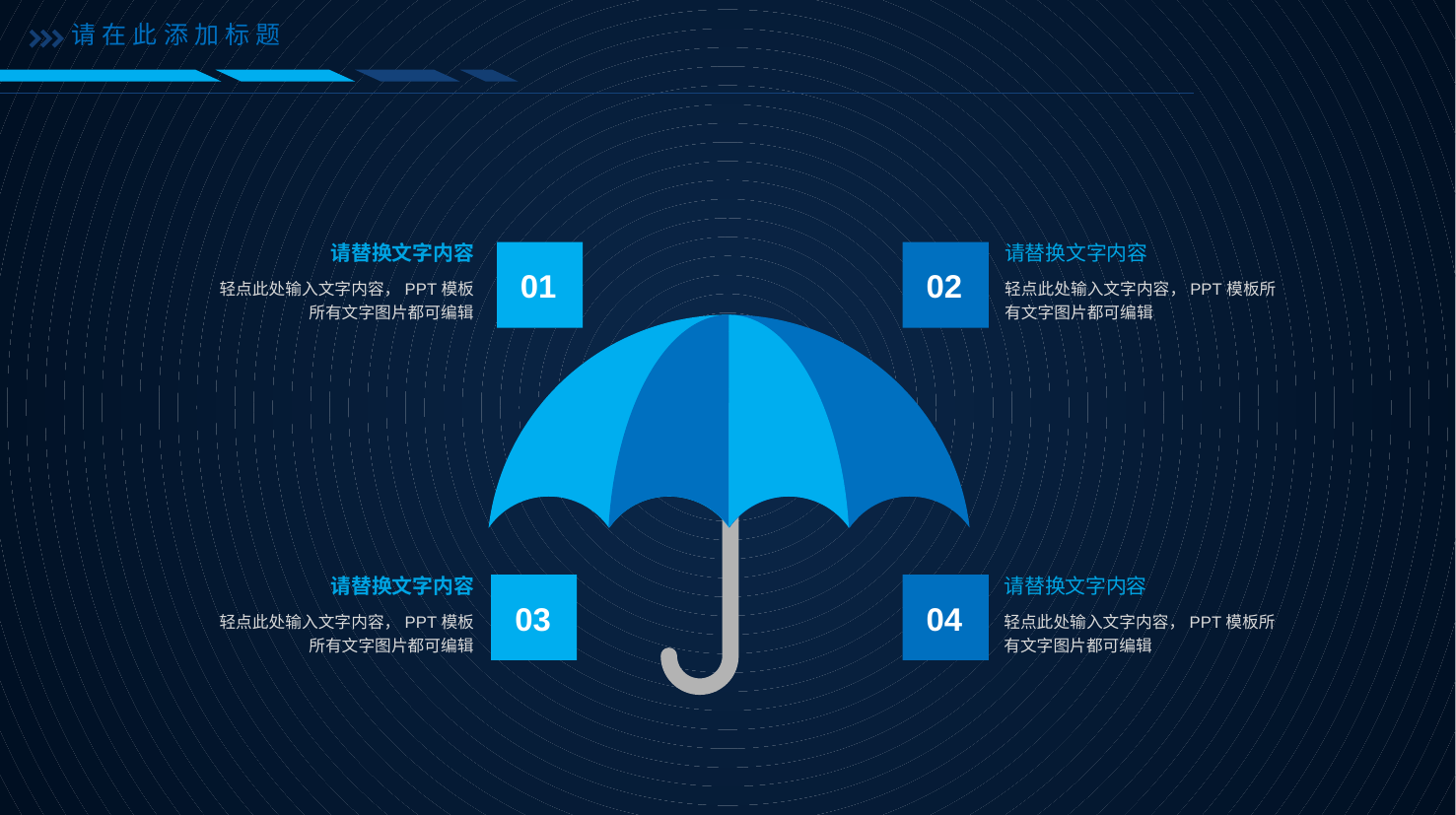

请在此添加标题

请替换文字内容
请替换文字内容

01
02
轻点此处输入文字内容，PPT模板所有文字图片都可编辑
轻点此处输入文字内容，PPT模板所有文字图片都可编辑

请替换文字内容
请替换文字内容

03
04
轻点此处输入文字内容，PPT模板所有文字图片都可编辑
轻点此处输入文字内容，PPT模板所有文字图片都可编辑